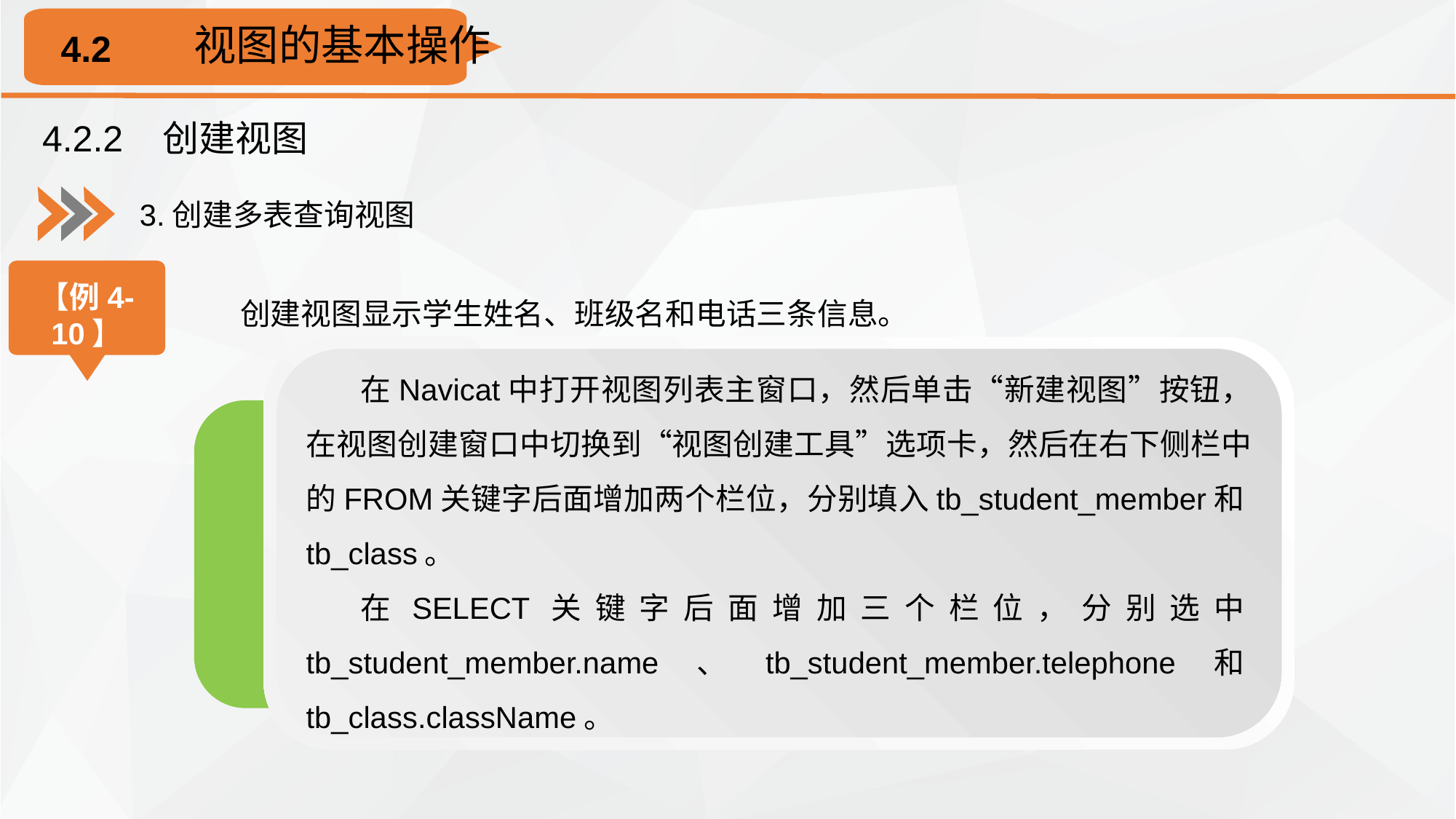

视图的基本操作
4.2
4.2.2   创建视图

3.创建多表查询视图
【例4-10】
创建视图显示学生姓名、班级名和电话三条信息。

在Navicat中打开视图列表主窗口，然后单击“新建视图”按钮，在视图创建窗口中切换到“视图创建工具”选项卡，然后在右下侧栏中的FROM关键字后面增加两个栏位，分别填入tb_student_member和tb_class。
在SELECT关键字后面增加三个栏位，分别选中tb_student_member.name、tb_student_member.telephone和tb_class.className。